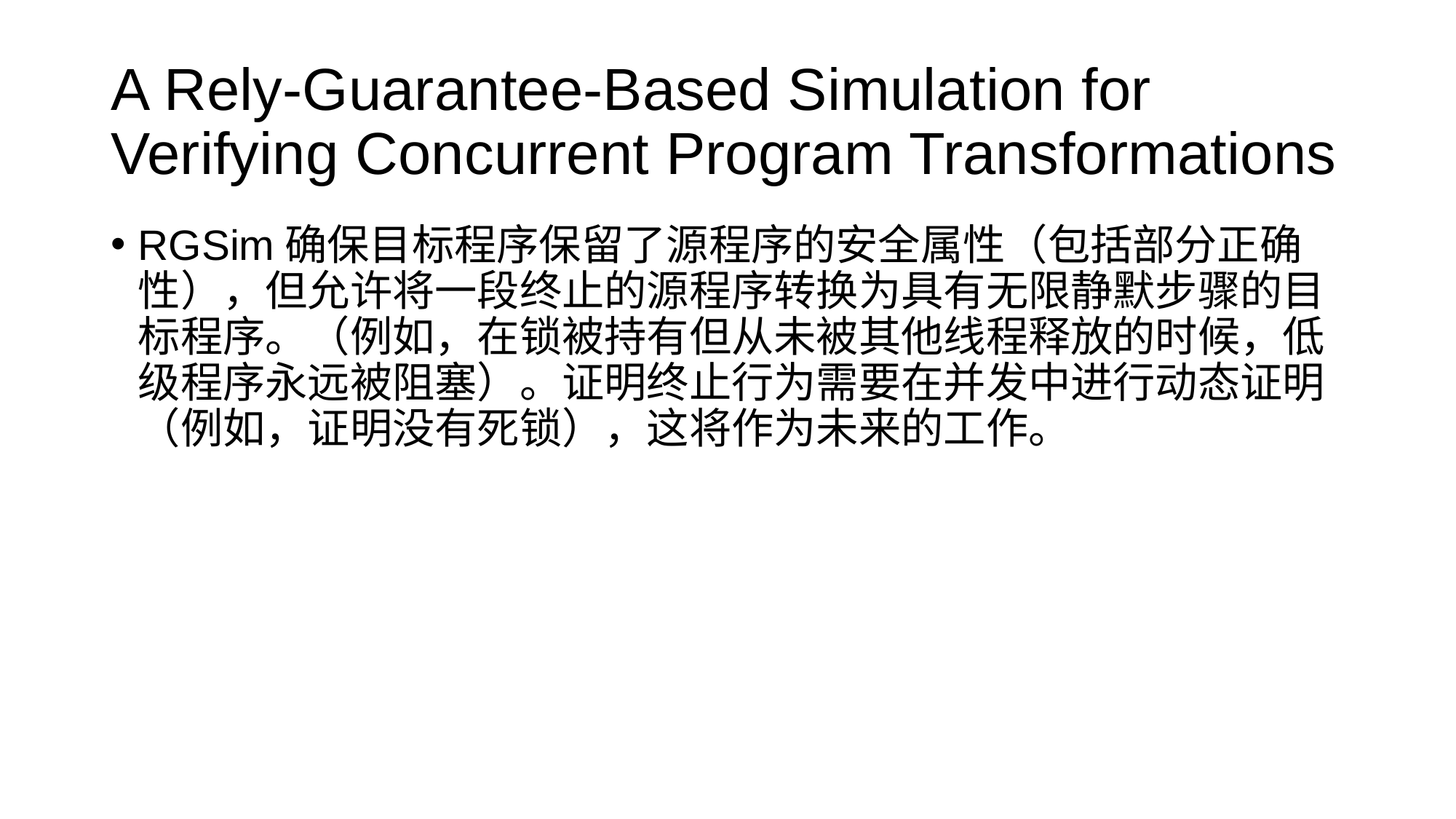

# A Rely-Guarantee-Based Simulation for Verifying Concurrent Program Transformations
RGSim确保目标程序保留了源程序的安全属性（包括部分正确性），但允许将一段终止的源程序转换为具有无限静默步骤的目标程序。（例如，在锁被持有但从未被其他线程释放的时候，低级程序永远被阻塞）。证明终止行为需要在并发中进行动态证明（例如，证明没有死锁），这将作为未来的工作。